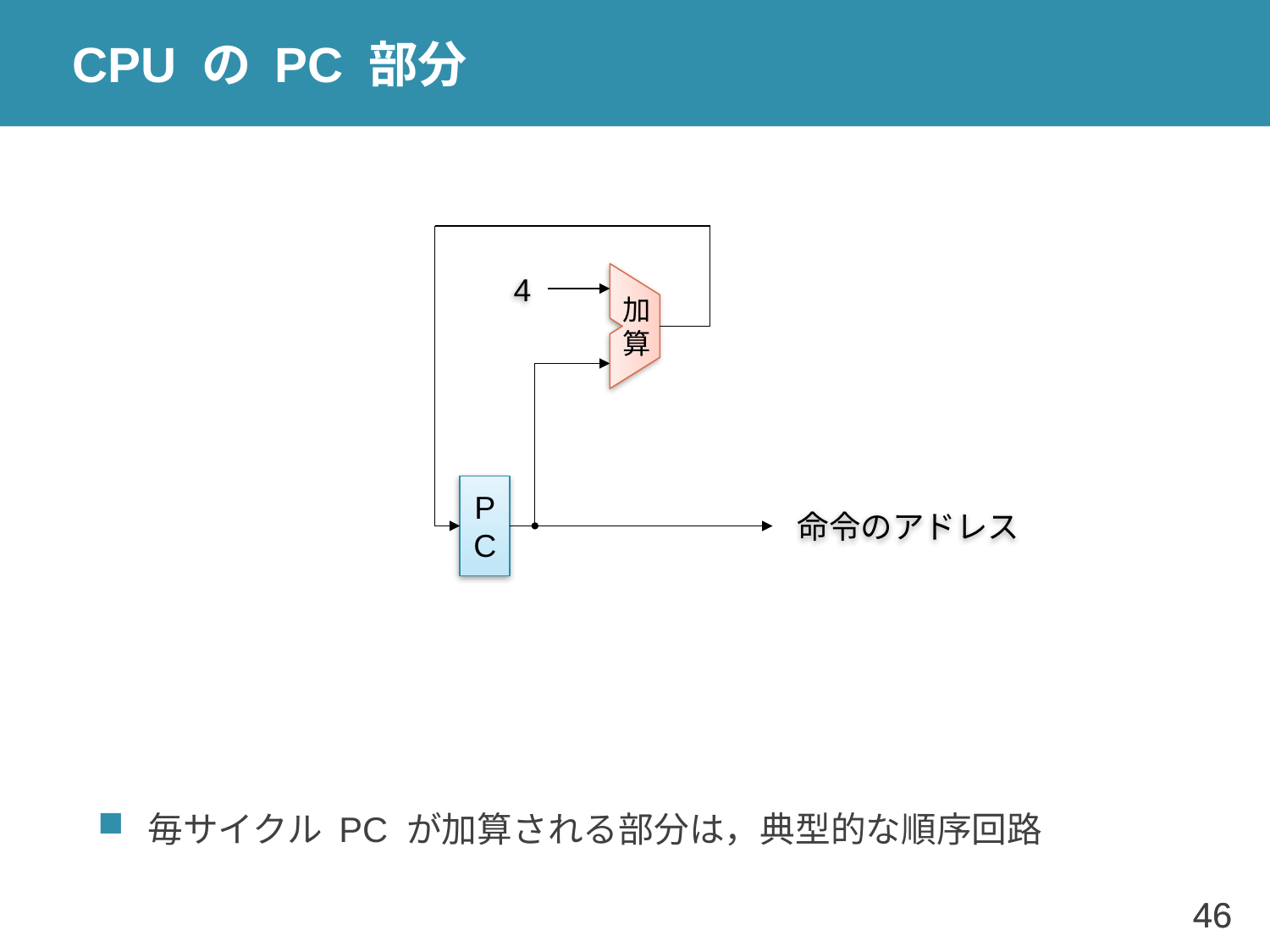

# CPU の PC 部分

4
加算

PC
命令のアドレス
毎サイクル PC が加算される部分は，典型的な順序回路